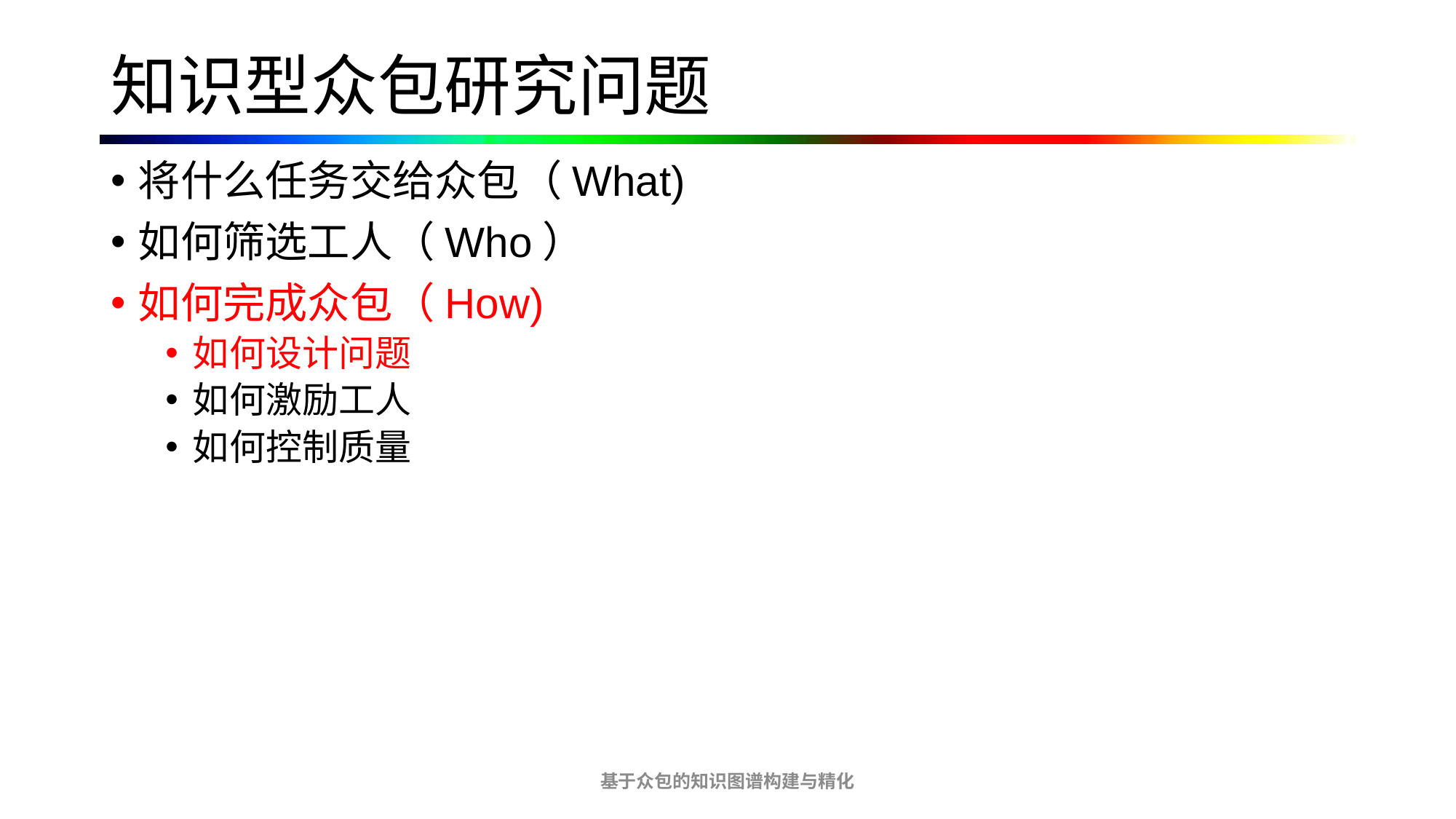

# 知识型众包研究问题
将什么任务交给众包（What)
如何筛选工人（Who）
如何完成众包（How)
如何设计问题
如何激励工人
如何控制质量

基于众包的知识图谱构建与精化
32